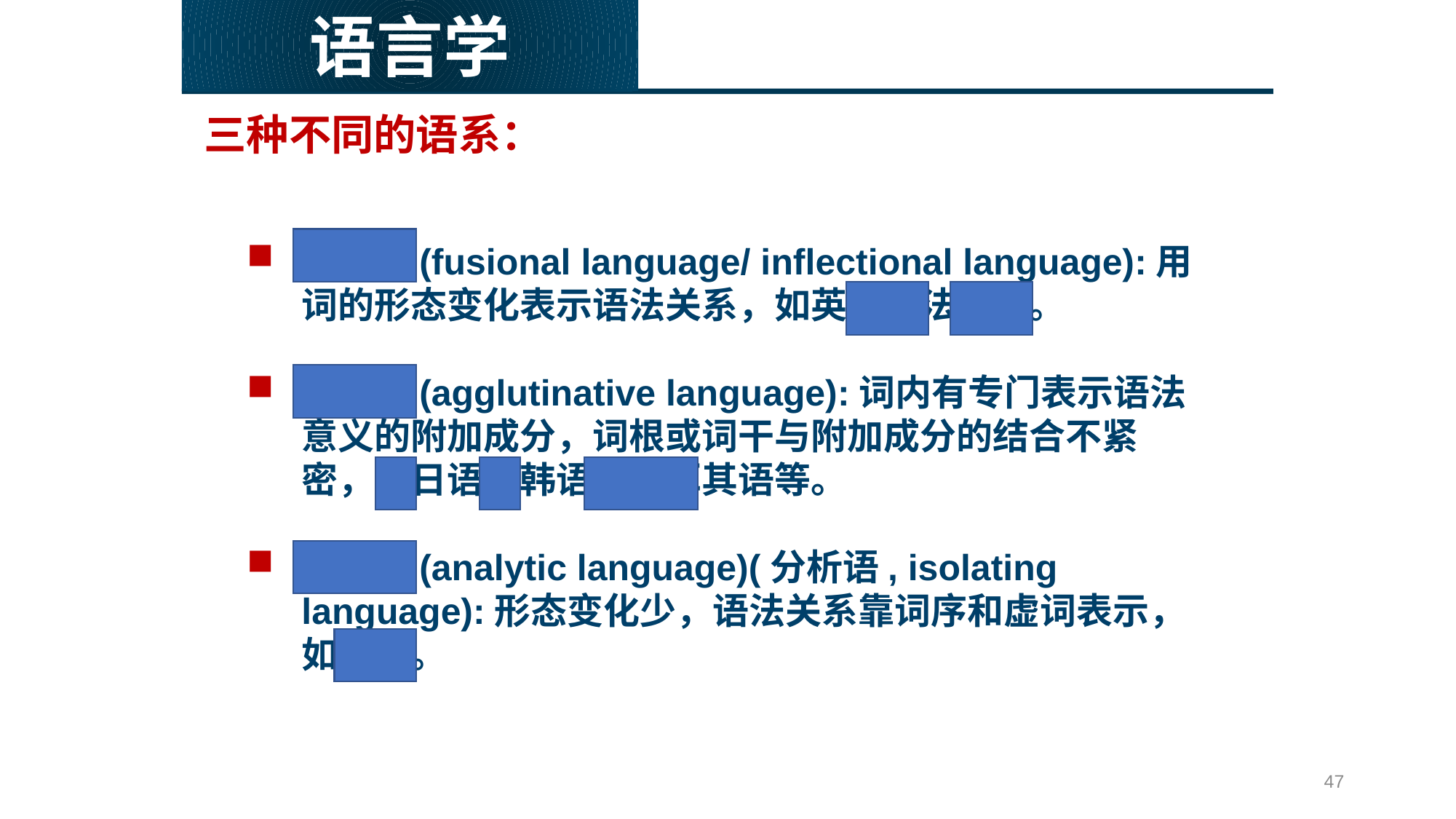

语言学

三种不同的语系：
屈折语(fusional language/ inflectional language):用词的形态变化表示语法关系，如英语、法语等。

黏着语(agglutinative language):词内有专门表示语法意义的附加成分，词根或词干与附加成分的结合不紧密，如日语、韩语、土耳其语等。

孤立语(analytic language)(分析语, isolating language):形态变化少，语法关系靠词序和虚词表示，如汉语。

47